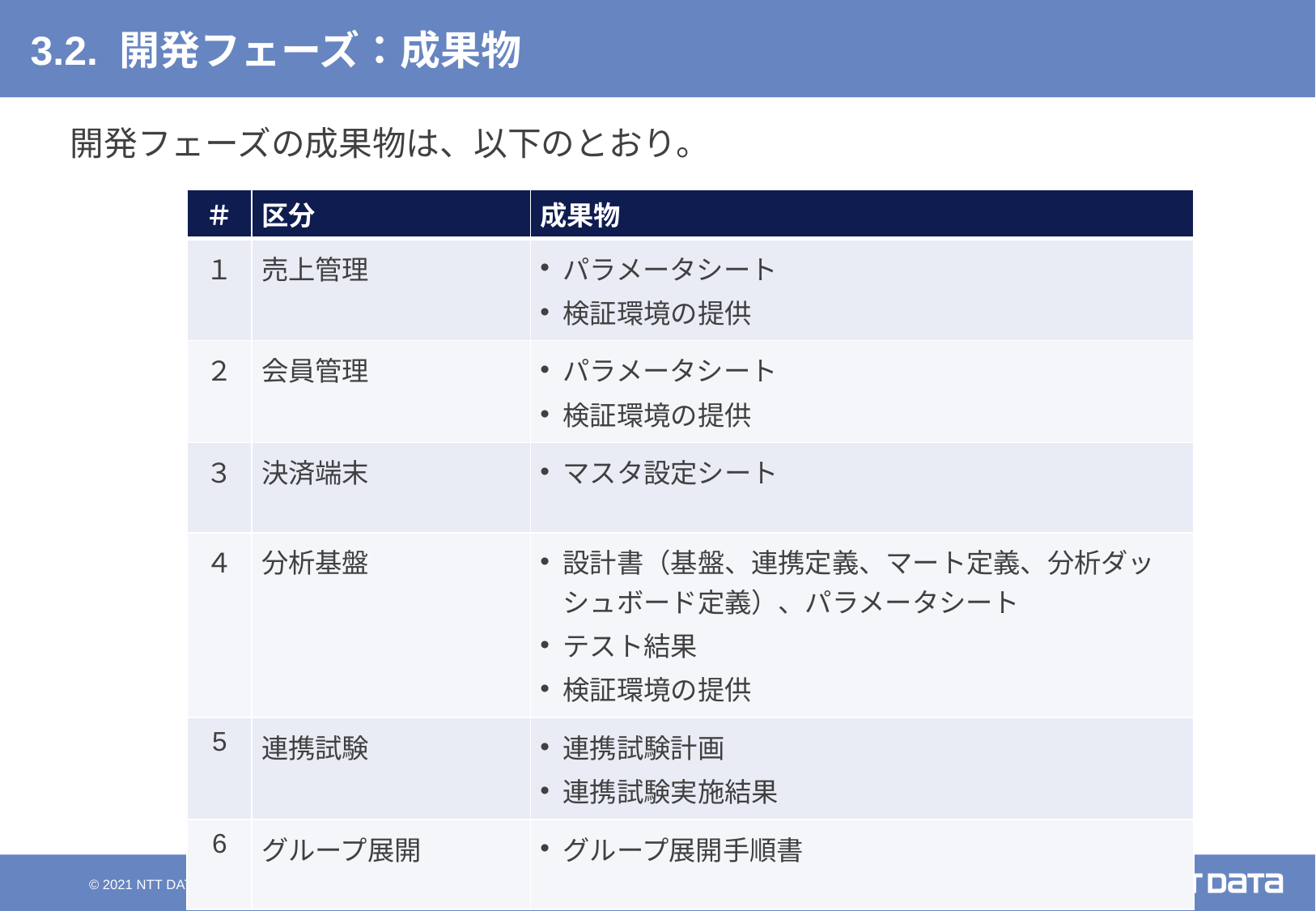

# 3.2. 開発フェーズ：成果物
開発フェーズの成果物は、以下のとおり。
| ＃ | 区分 | 成果物 |
| --- | --- | --- |
| １ | 売上管理 | パラメータシート 検証環境の提供 |
| ２ | 会員管理 | パラメータシート 検証環境の提供 |
| ３ | 決済端末 | マスタ設定シート |
| ４ | 分析基盤 | 設計書（基盤、連携定義、マート定義、分析ダッシュボード定義）、パラメータシート テスト結果 検証環境の提供 |
| 5 | 連携試験 | 連携試験計画 連携試験実施結果 |
| 6 | グループ展開 | グループ展開手順書 |